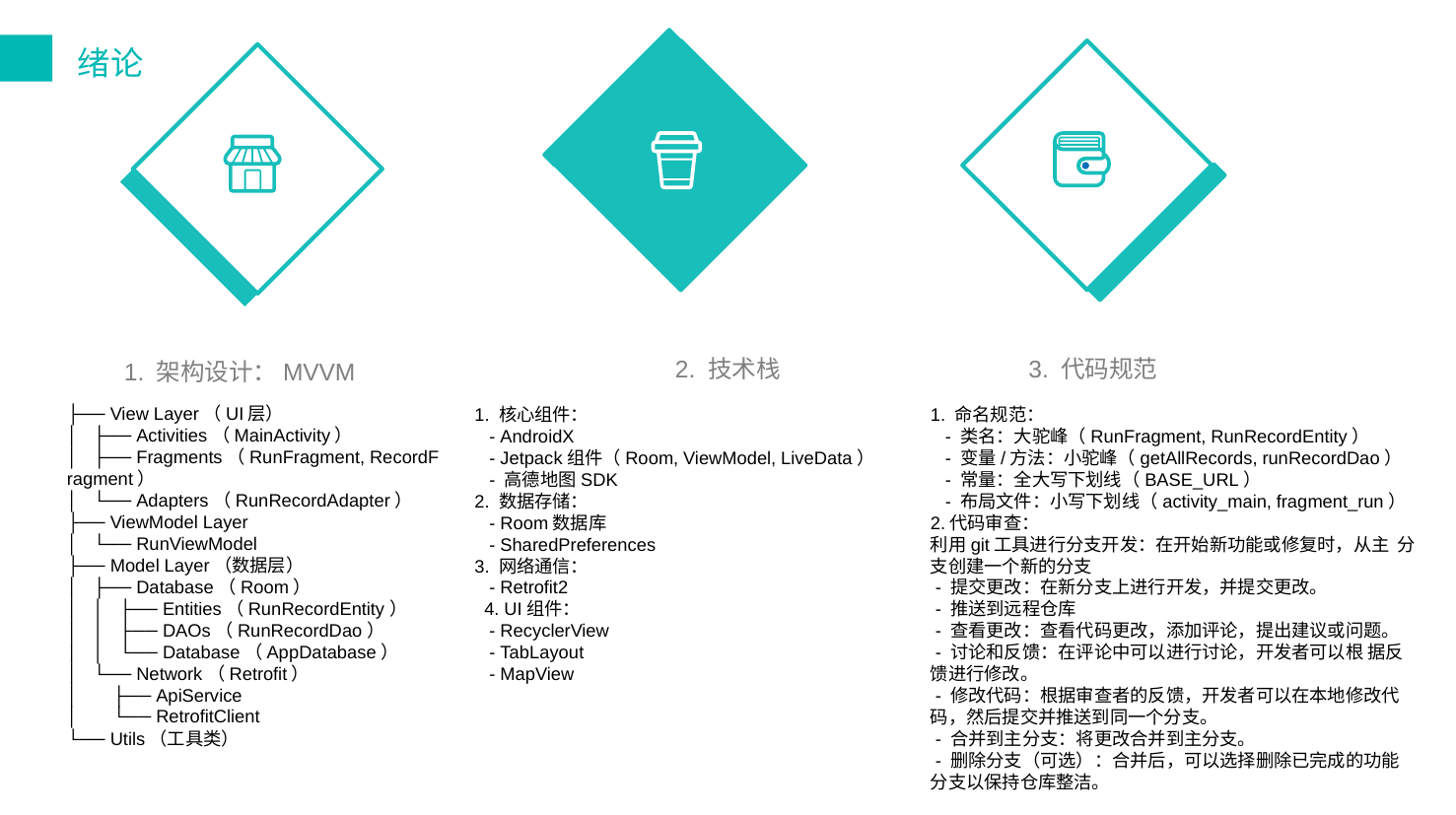

绪论

3. 代码规范
1. 命名规范：
   - 类名：大驼峰（RunFragment, RunRecordEntity）
   - 变量/方法：小驼峰（getAllRecords, runRecordDao）
   - 常量：全大写下划线（BASE_URL）
   - 布局文件：小写下划线（activity_main, fragment_run）
2.代码审查：
利用git工具进行分支开发：在开始新功能或修复时，从主  分 支创建一个新的分支
 - 提交更改：在新分支上进行开发，并提交更改。
 - 推送到远程仓库
 - 查看更改：查看代码更改，添加评论，提出建议或问题。
 - 讨论和反馈：在评论中可以进行讨论，开发者可以根 据反馈进行修改。
 - 修改代码：根据审查者的反馈，开发者可以在本地修改代码，然后提交并推送到同一个分支。
 - 合并到主分支：将更改合并到主分支。
 - 删除分支（可选）：合并后，可以选择删除已完成的功能分支以保持仓库整洁。

2. 技术栈
1. 核心组件：
   - AndroidX
   - Jetpack组件（Room, ViewModel, LiveData）
   - 高德地图SDK
2. 数据存储：
   - Room数据库
   - SharedPreferences
3. 网络通信：
   - Retrofit2
  4. UI组件：
   - RecyclerView
   - TabLayout
   - MapView

1. 架构设计：MVVM
├── View Layer（UI层）
│   ├── Activities（MainActivity）
│   ├── Fragments（RunFragment, RecordFragment）
│   └── Adapters（RunRecordAdapter）
├── ViewModel Layer
│   └── RunViewModel
├── Model Layer（数据层）
│   ├── Database（Room）
│   │   ├── Entities（RunRecordEntity）
│   │   ├── DAOs（RunRecordDao）
│   │   └── Database（AppDatabase）
│   └── Network（Retrofit）
│       ├── ApiService
│       └── RetrofitClient
└── Utils（工具类）